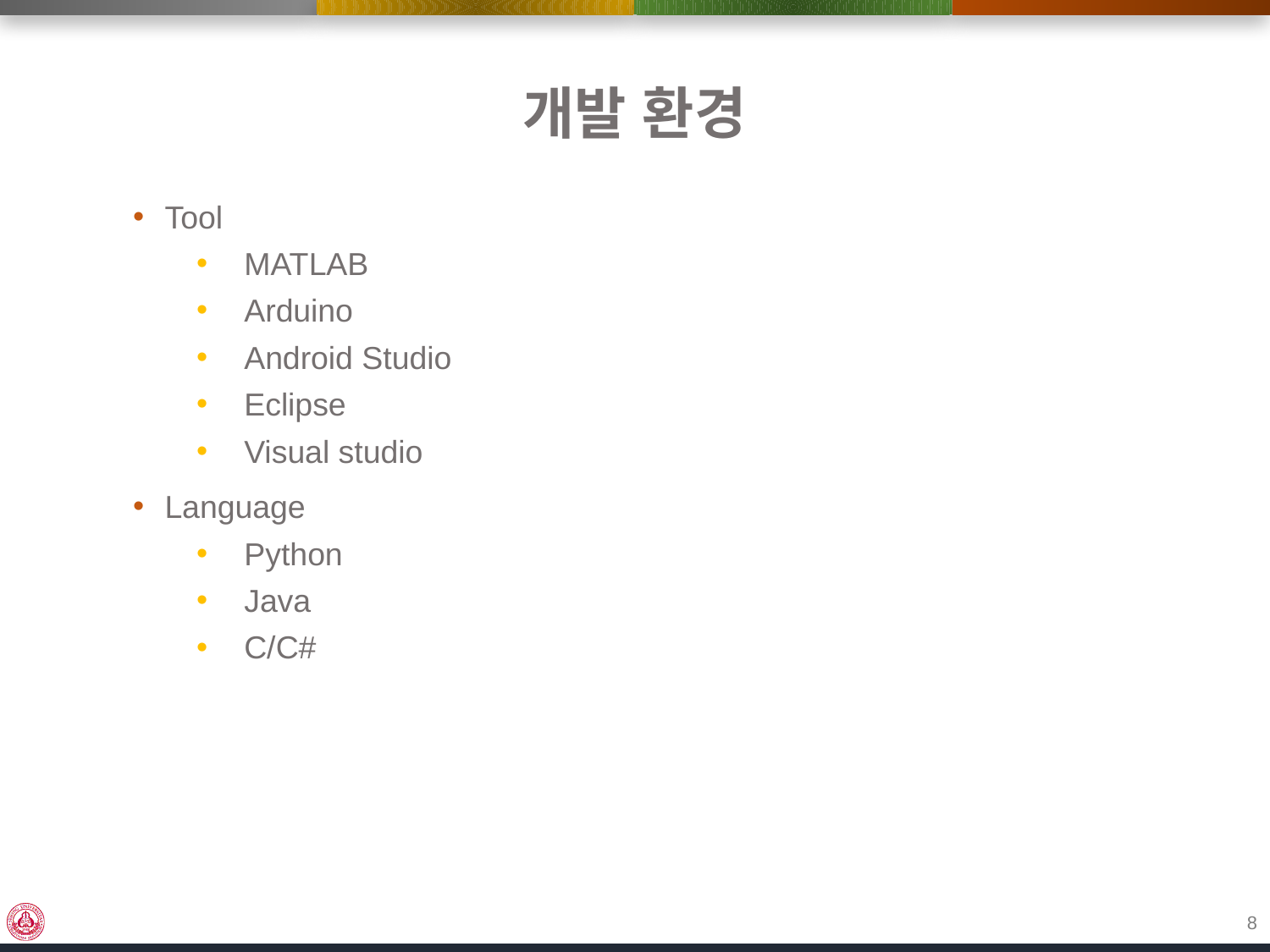

# 개발 환경
Tool
MATLAB
Arduino
Android Studio
Eclipse
Visual studio
Language
Python
Java
C/C#

8